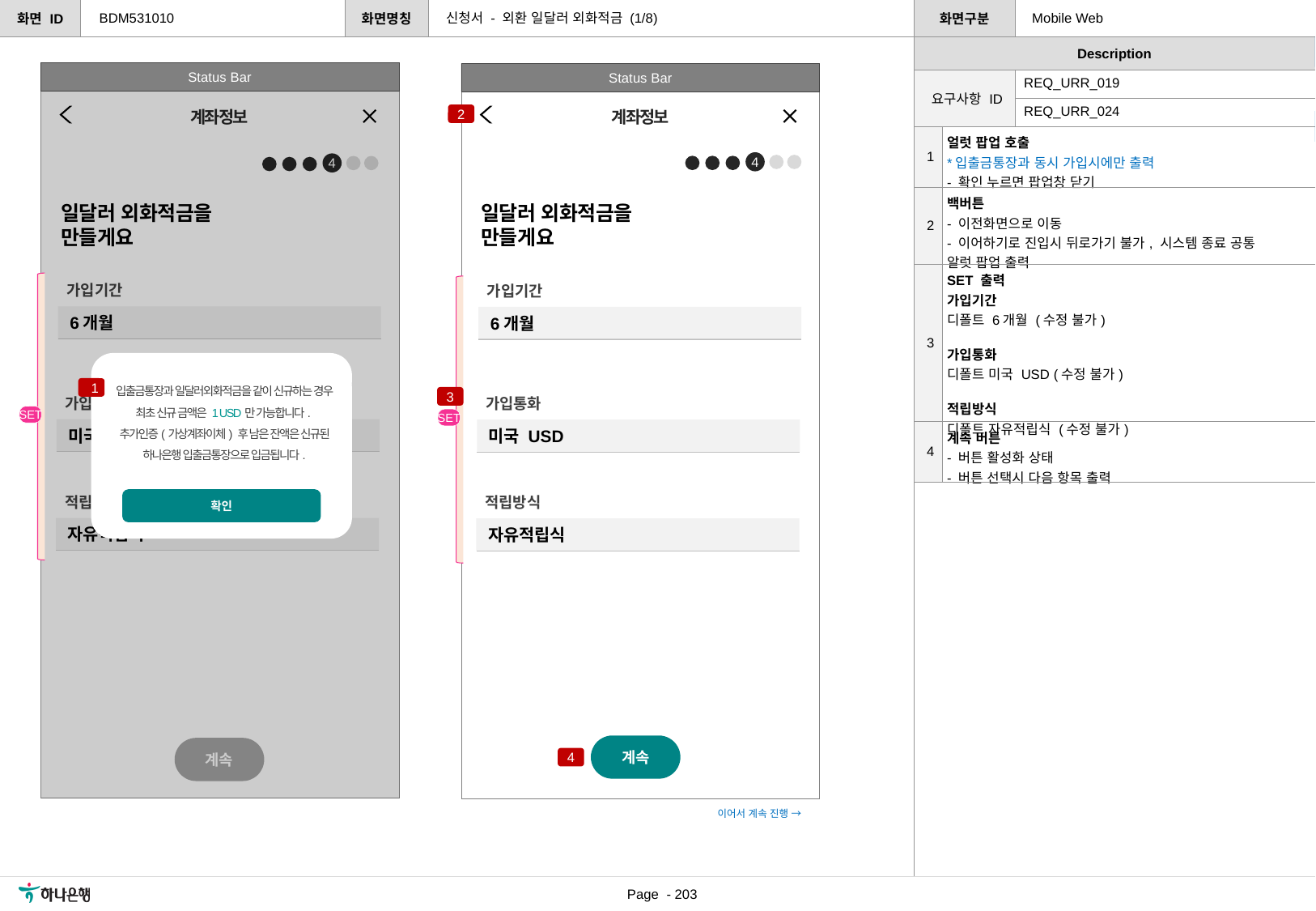

신청서 - 외환 일달러 외화적금 (1/8)
BDM531010
Mobile Web
[수정요약] 2023.06.20
일달러 외화적금 페이지
추가
Status Bar

Status Bar

| 요구사항 ID | REQ\_URR\_019 |
| --- | --- |
|  | REQ\_URR\_024 |

2

계좌정보
계좌정보
[수정요약] 2023.06.26
[2] 백버튼 정의 수정
| 1 | 얼럿 팝업 호출 \*입출금통장과 동시 가입시에만 출력 - 확인 누르면 팝업창 닫기 |
| --- | --- |
| 2 | 백버튼 - 이전화면으로 이동 - 이어하기로 진입시 뒤로가기 불가, 시스템 종료 공통 알럿 팝업 출력 |
| 3 | SET 출력 가입기간 디폴트 6개월 (수정 불가) 가입통화 디폴트 미국 USD (수정 불가) 적립방식 디폴트 자유적립식 (수정 불가) |
| 4 | 계속 버튼 - 버튼 활성화 상태 - 버튼 선택시 다음 항목 출력 |
4

4

[수정요약] 2023.06.30
USD 통화 코드 숫자값 뒤에 표기
일달러 외화적금을
만들게요
일달러 외화적금을
만들게요

가입기간
6개월
가입기간
6개월

입출금통장과 일달러외화적금을 같이 신규하는 경우 최초 신규 금액은 1 USD만 가능합니다.
추가인증(가상계좌이체) 후 남은 잔액은 신규된 하나은행 입출금통장으로 입금됩니다.
확인
1
3
가입통화
미국 USD
가입통화
미국 USD
SET
SET
적립방식
자유적립식
적립방식
자유적립식
계속
계속
4
이어서 계속 진행 →